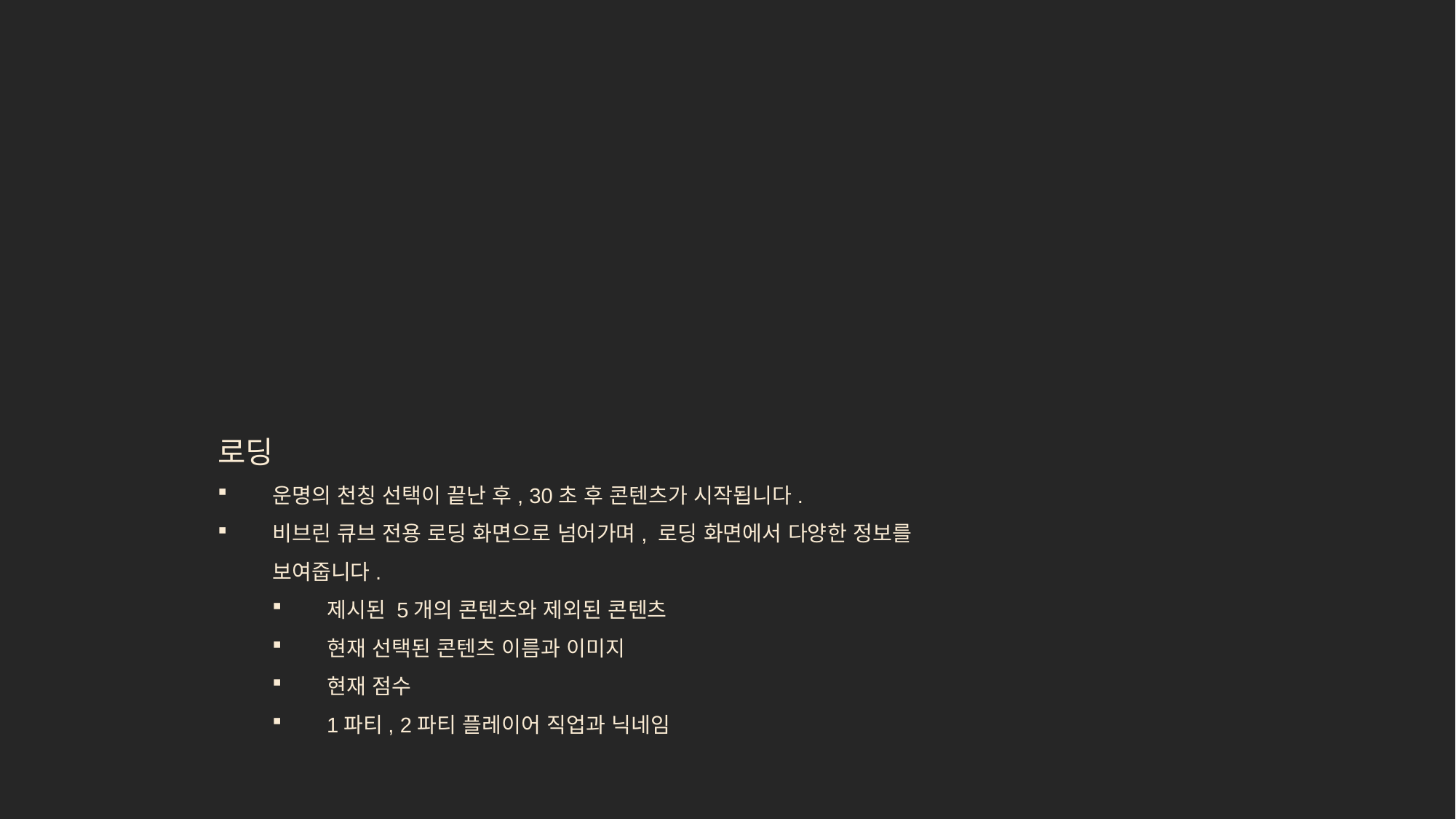

로딩
운명의 천칭 선택이 끝난 후, 30초 후 콘텐츠가 시작됩니다.
비브린 큐브 전용 로딩 화면으로 넘어가며, 로딩 화면에서 다양한 정보를 보여줍니다.
제시된 5개의 콘텐츠와 제외된 콘텐츠
현재 선택된 콘텐츠 이름과 이미지
현재 점수
1파티, 2파티 플레이어 직업과 닉네임